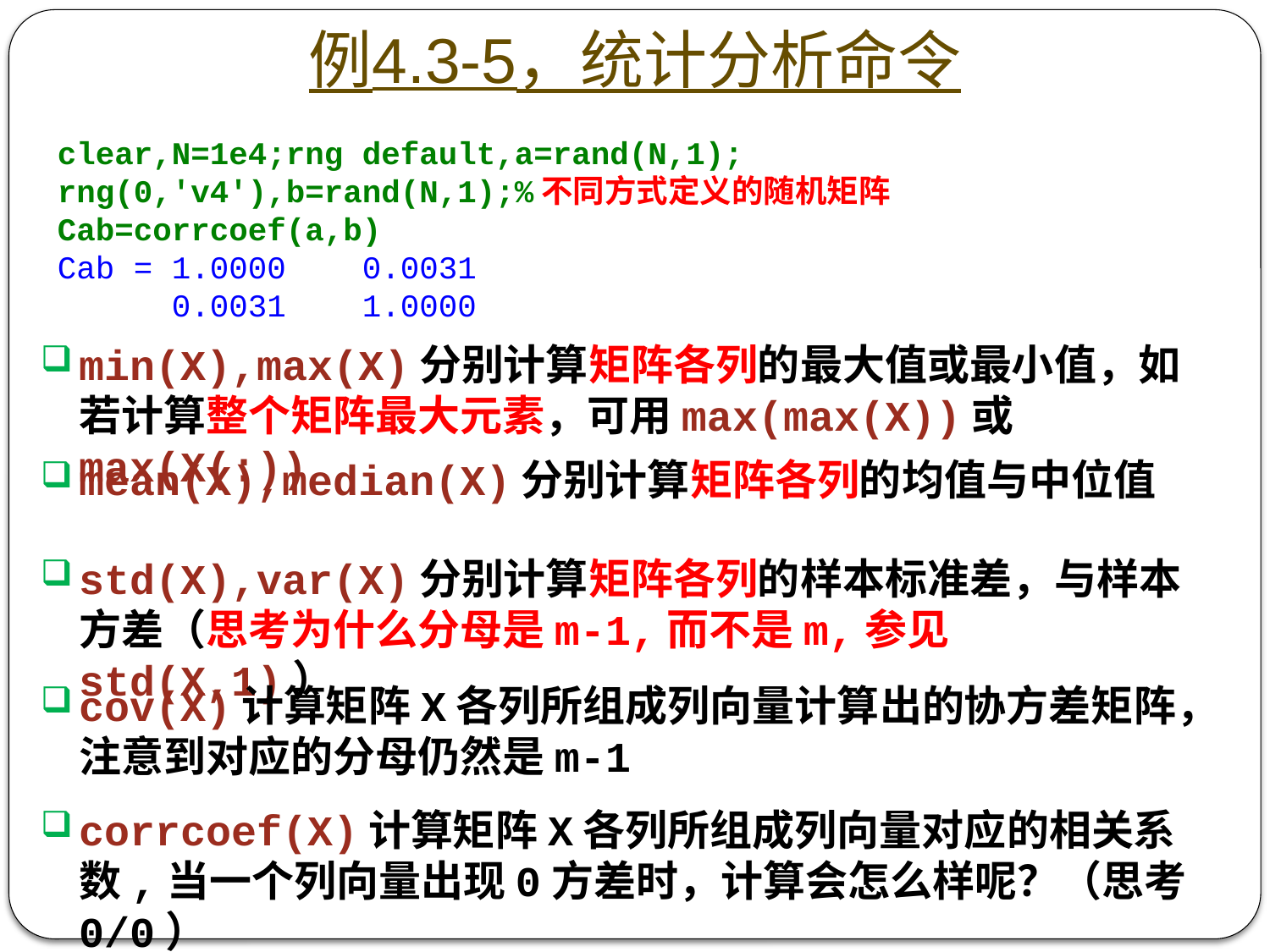

# 例4.3-5，统计分析命令

clear,N=1e4;rng default,a=rand(N,1);
rng(0,'v4'),b=rand(N,1);%不同方式定义的随机矩阵
Cab=corrcoef(a,b)
Cab = 1.0000    0.0031
      0.0031    1.0000
min(X),max(X)分别计算矩阵各列的最大值或最小值，如若计算整个矩阵最大元素，可用max(max(X))或max(X(:))
mean(X),median(X)分别计算矩阵各列的均值与中位值
std(X),var(X)分别计算矩阵各列的样本标准差，与样本方差（思考为什么分母是m-1,而不是m,参见std(X,1)）
cov(X)计算矩阵X各列所组成列向量计算出的协方差矩阵，注意到对应的分母仍然是m-1
corrcoef(X)计算矩阵X各列所组成列向量对应的相关系数,当一个列向量出现0方差时，计算会怎么样呢？（思考0/0）